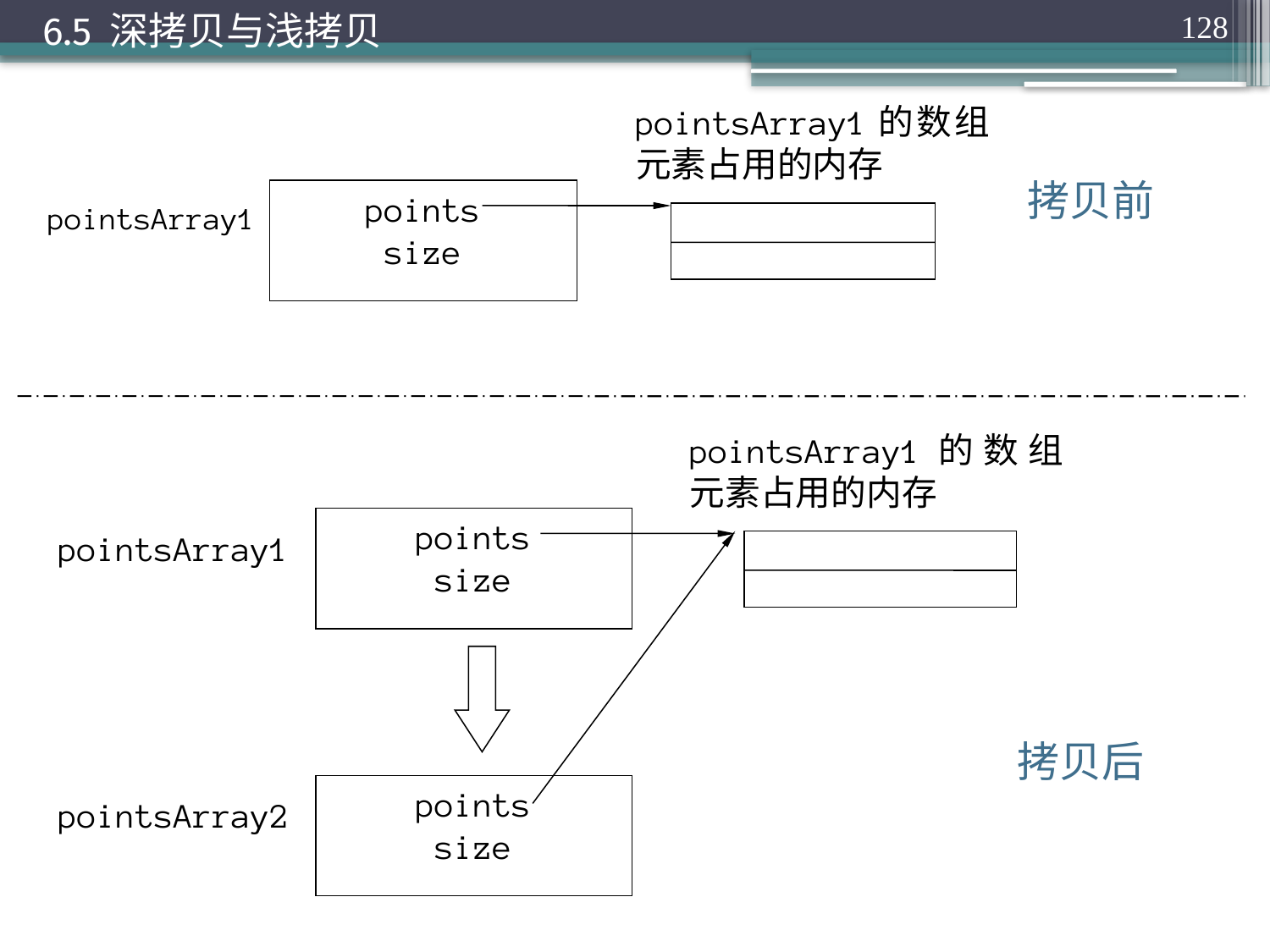

6.5 深拷贝与浅拷贝
128
pointsArray1的数组元素占用的内存
points
size
pointsArray1

拷贝前

pointsArray1的数组元素占用的内存

points
size
pointsArray1

points
size
pointsArray2
拷贝后